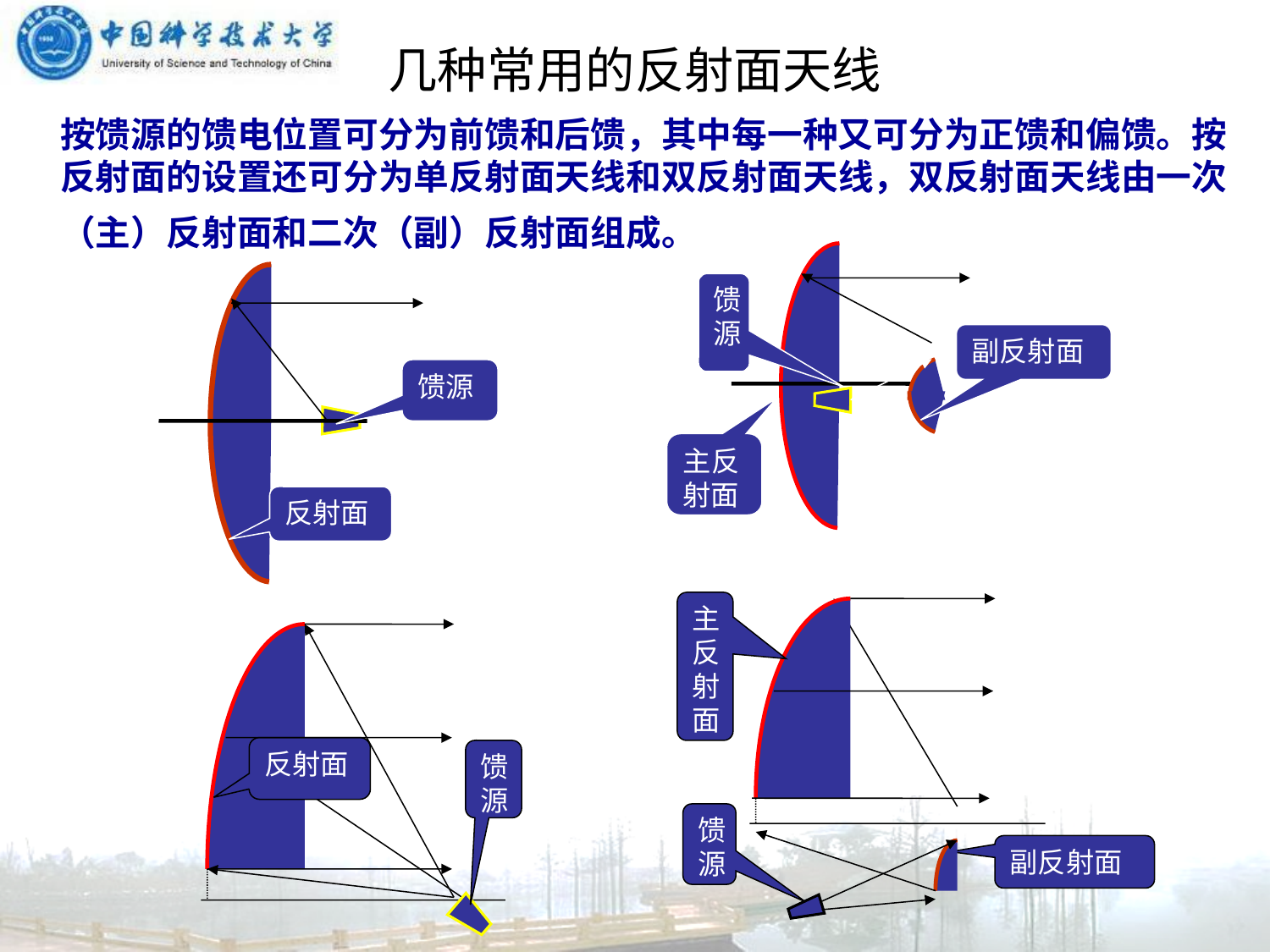

# 几种常用的反射面天线
     按馈源的馈电位置可分为前馈和后馈，其中每一种又可分为正馈和偏馈。按反射面的设置还可分为单反射面天线和双反射面天线，双反射面天线由一次（主）反射面和二次（副）反射面组成。

馈源

副反射面

主反
射面

馈源

反射面
主反射面

馈源

副反射面

反射面
馈源